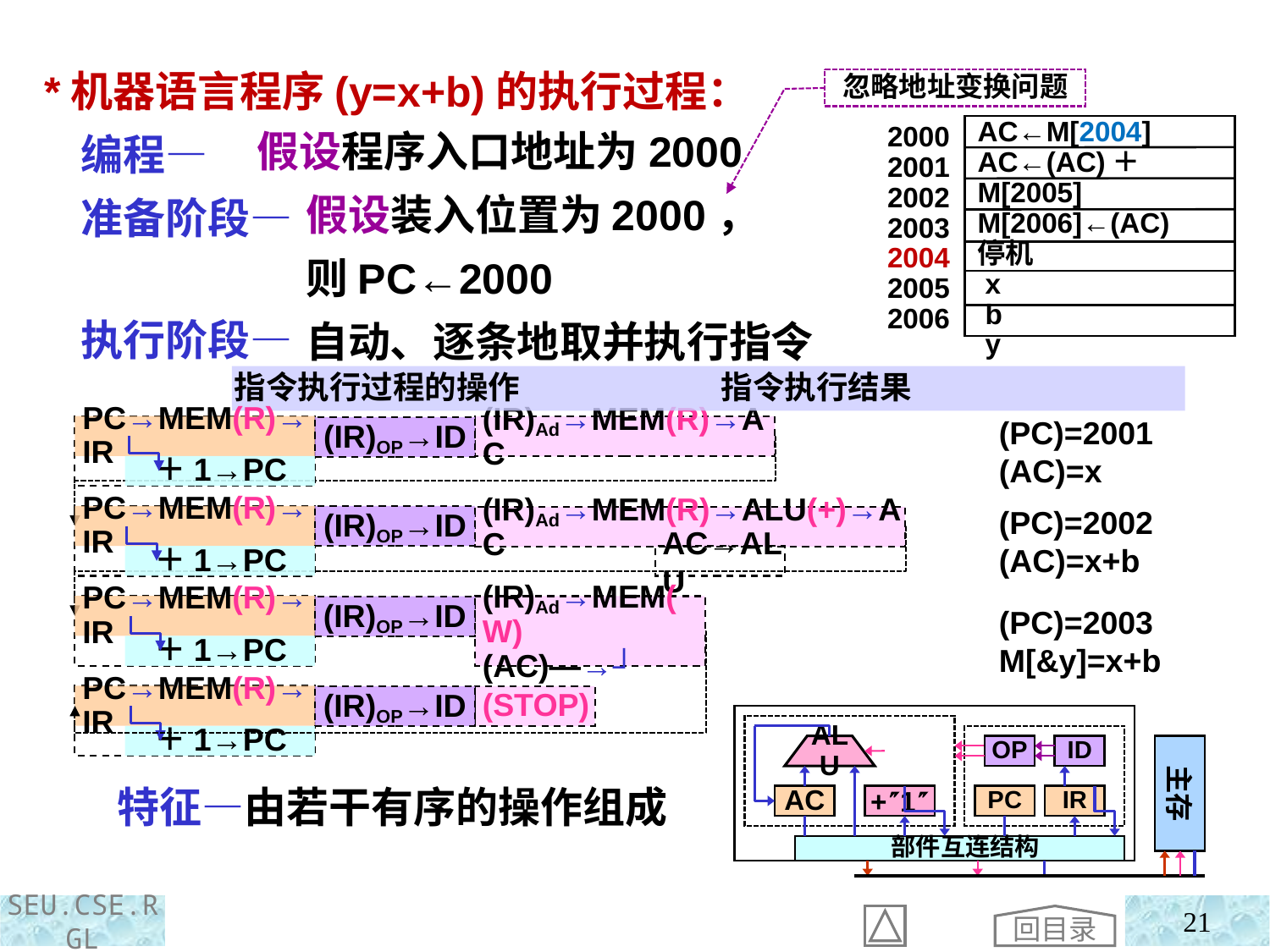

*机器语言程序(y=x+b)的执行过程：
    编程—
    准备阶段—

    执行阶段—
忽略地址变换问题
假设程序入口地址为2000
    假设装入位置为2000，
    则PC←2000
    自动、逐条地取并执行指令
2000
2001
2002
2003
2004
2005
2006
AC←M[2004]
AC←(AC)＋M[2005]
M[2006]←(AC)
停机
 x
 b
 y
指令执行过程的操作                            指令执行结果
(PC)=2001
(AC)=x
PC→MEM(R)→IR

(IR)OP→ID
  ＋1→PC
(IR)Ad→MEM(R)→AC
(PC)=2002
(AC)=x+b

PC→MEM(R)→IR
(IR)OP→ID
  ＋1→PC
(IR)Ad→MEM(R)→ALU(+)→AC
AC→ALU

PC→MEM(R)→IR
(IR)OP→ID
  ＋1→PC
(IR)Ad→MEM(W)
(AC)—→┘
(PC)=2003
M[&y]=x+b
PC→MEM(R)→IR

(IR)OP→ID
  ＋1→PC
(STOP)

OP
ID
主存

ALU
+″1″
AC
PC
IR
 部件互连结构
特征—由若干有序的操作组成
回目录
21